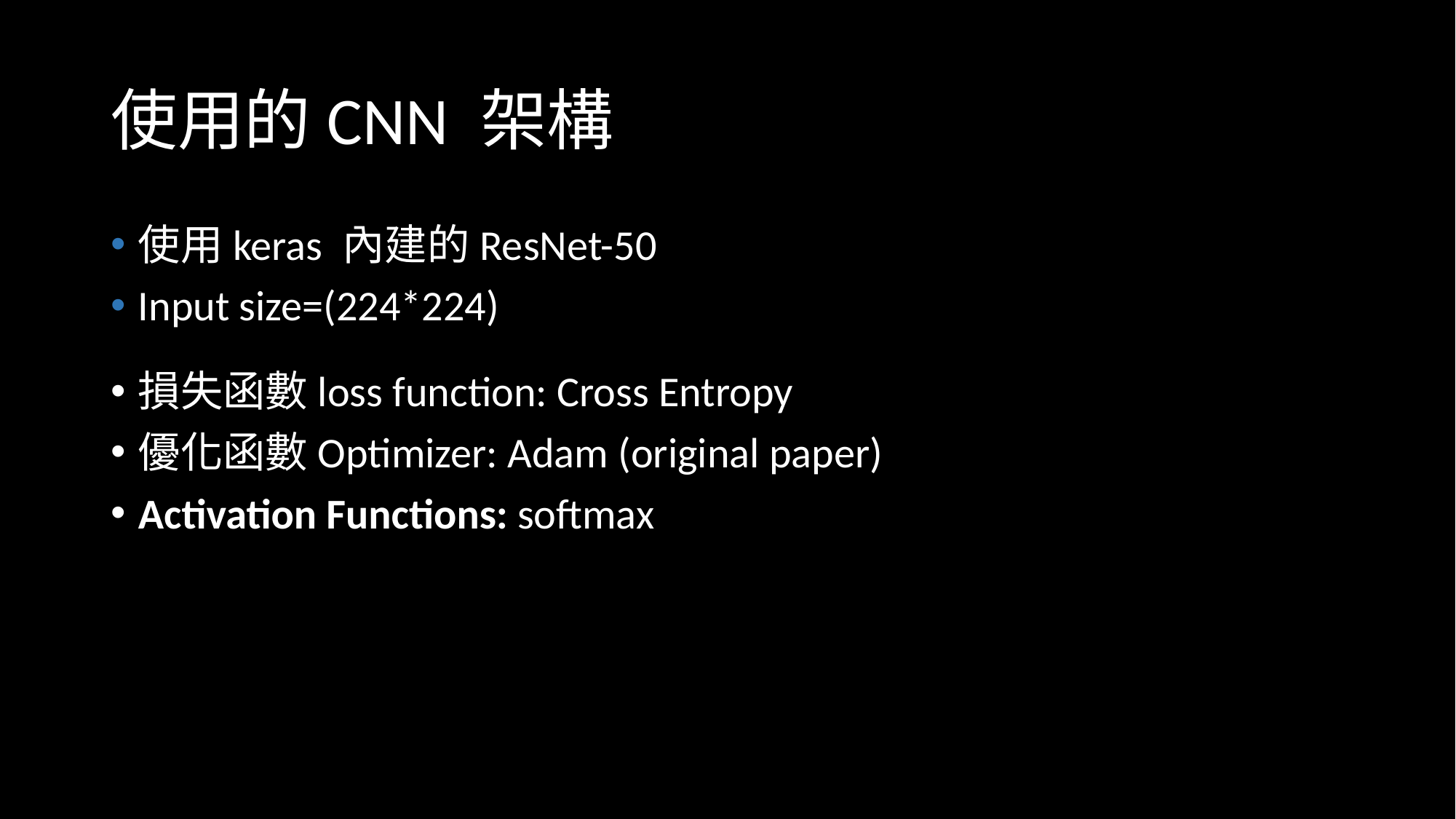

# 使用的CNN 架構
使用keras 內建的ResNet-50
Input size=(224*224)
損失函數loss function: Cross Entropy
優化函數Optimizer: Adam (original paper)
Activation Functions: softmax